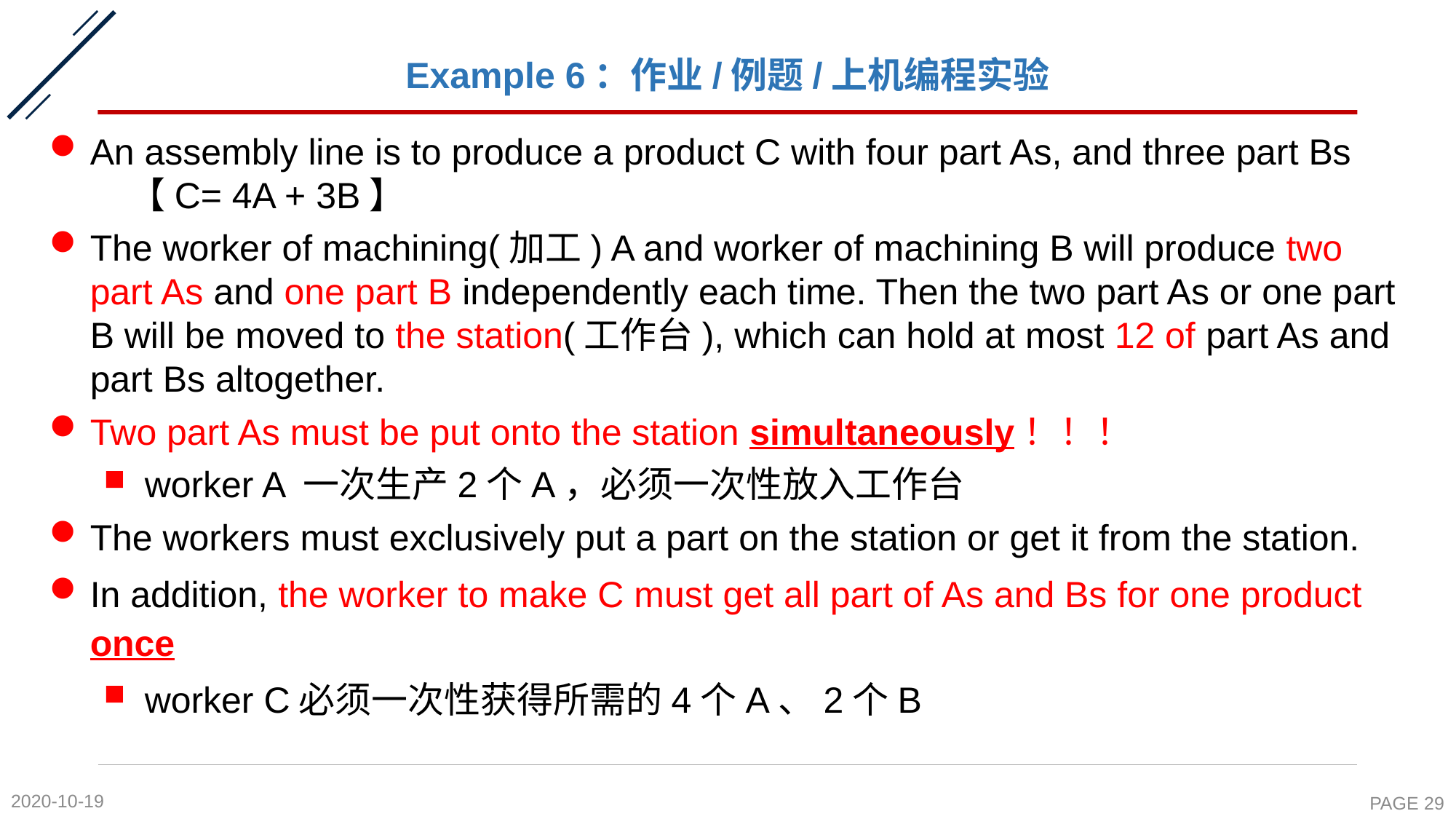

# Example 6：作业/例题/上机编程实验
An assembly line is to produce a product C with four part As, and three part Bs         【C= 4A + 3B】
The worker of machining(加工) A and worker of machining B will produce two part As and one part B independently each time. Then the two part As or one part B will be moved to the station(工作台), which can hold at most 12 of part As and part Bs altogether.
Two part As must be put onto the station simultaneously！！！
worker A 一次生产2个A，必须一次性放入工作台
The workers must exclusively put a part on the station or get it from the station.
In addition, the worker to make C must get all part of As and Bs for one product once
worker C必须一次性获得所需的4个A、2个B
2020-10-19
PAGE 29